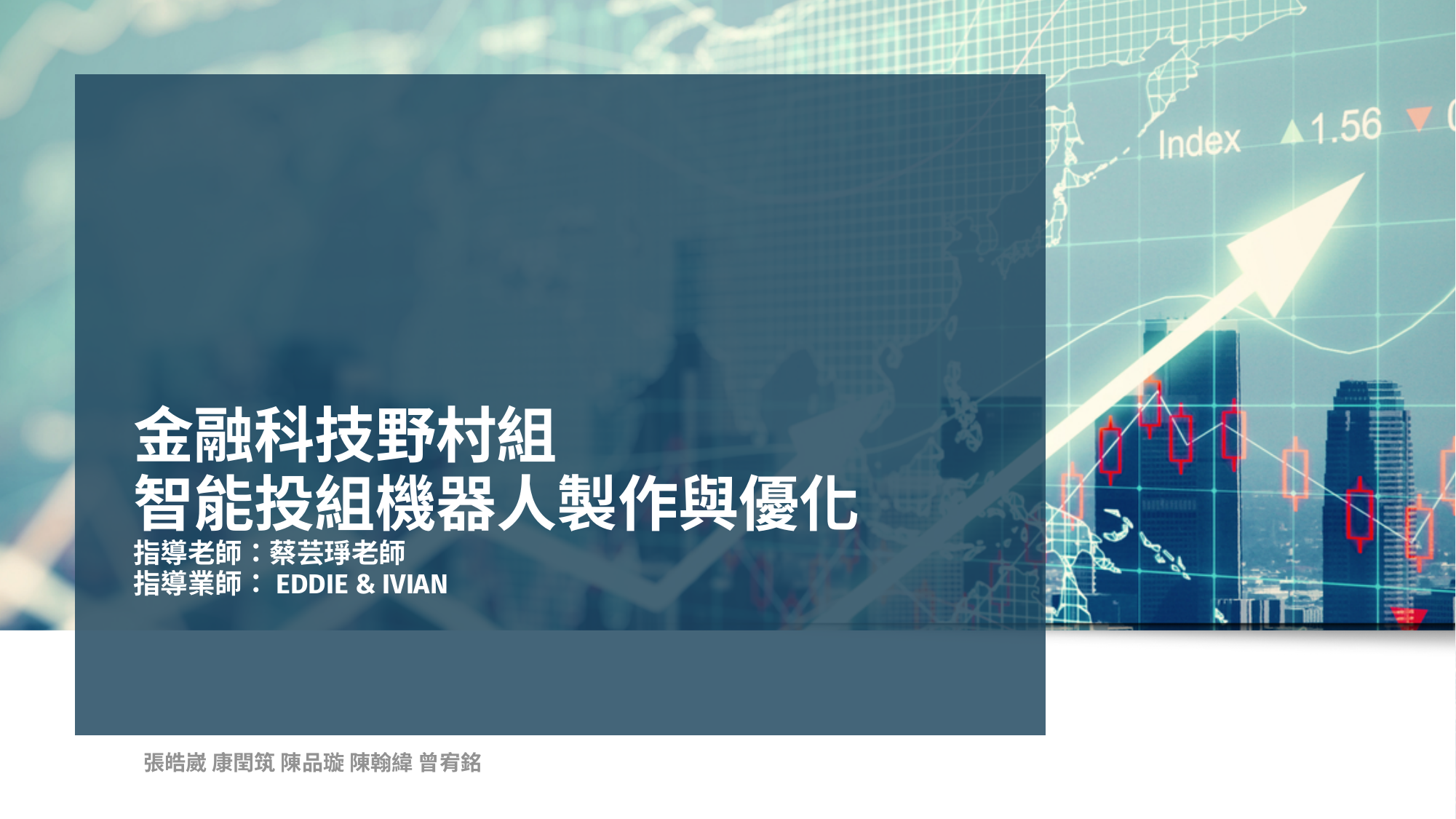

# 金融科技野村組 智能投組機器人製作與優化 指導⽼師：蔡芸琤⽼師 指導業師：EDDIE & IVIAN

 張皓崴 康閏筑 陳品璇 陳翰緯 曾宥銘